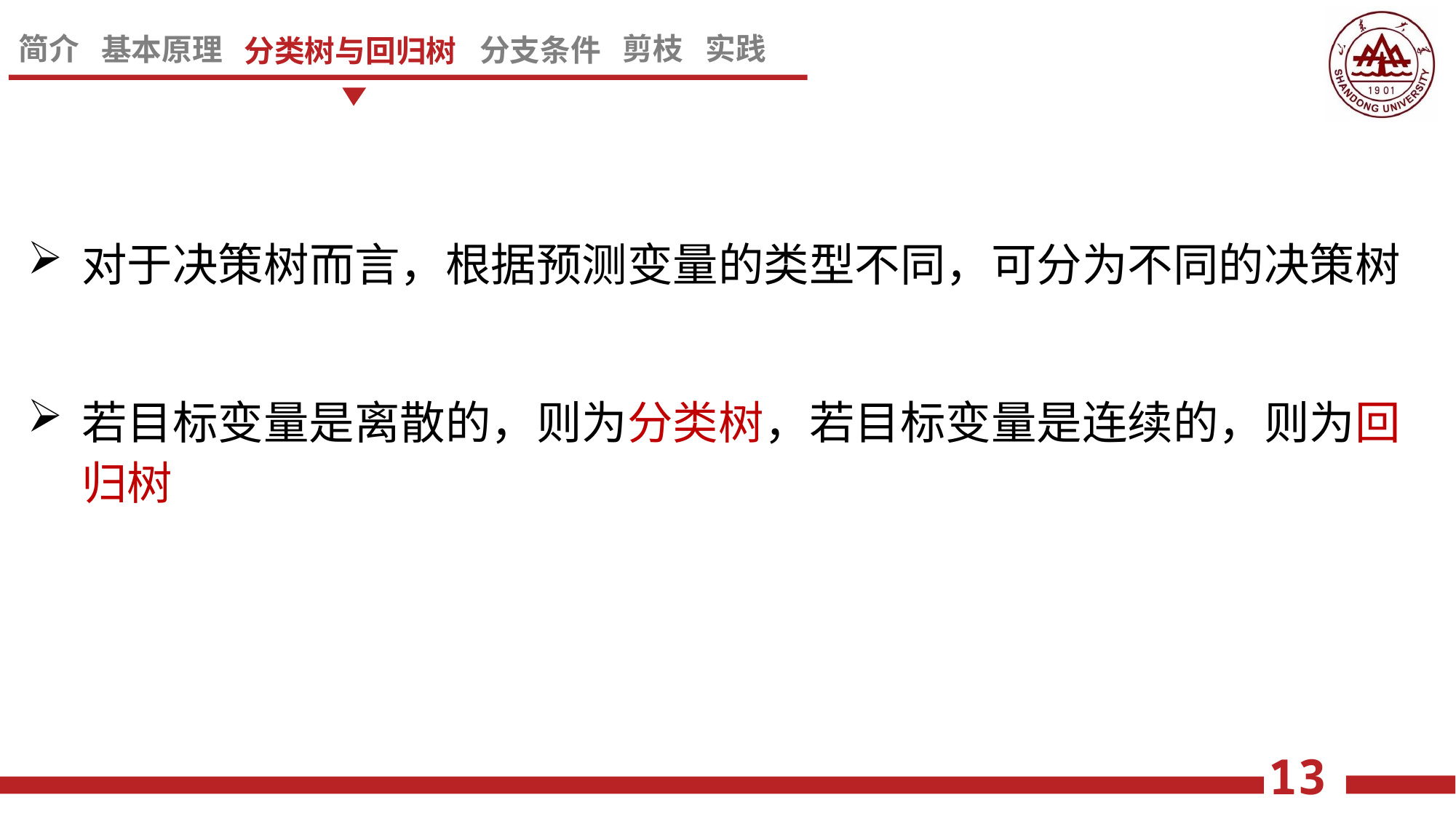

对于决策树而言，根据预测变量的类型不同，可分为不同的决策树

若目标变量是离散的，则为分类树，若目标变量是连续的，则为回归树